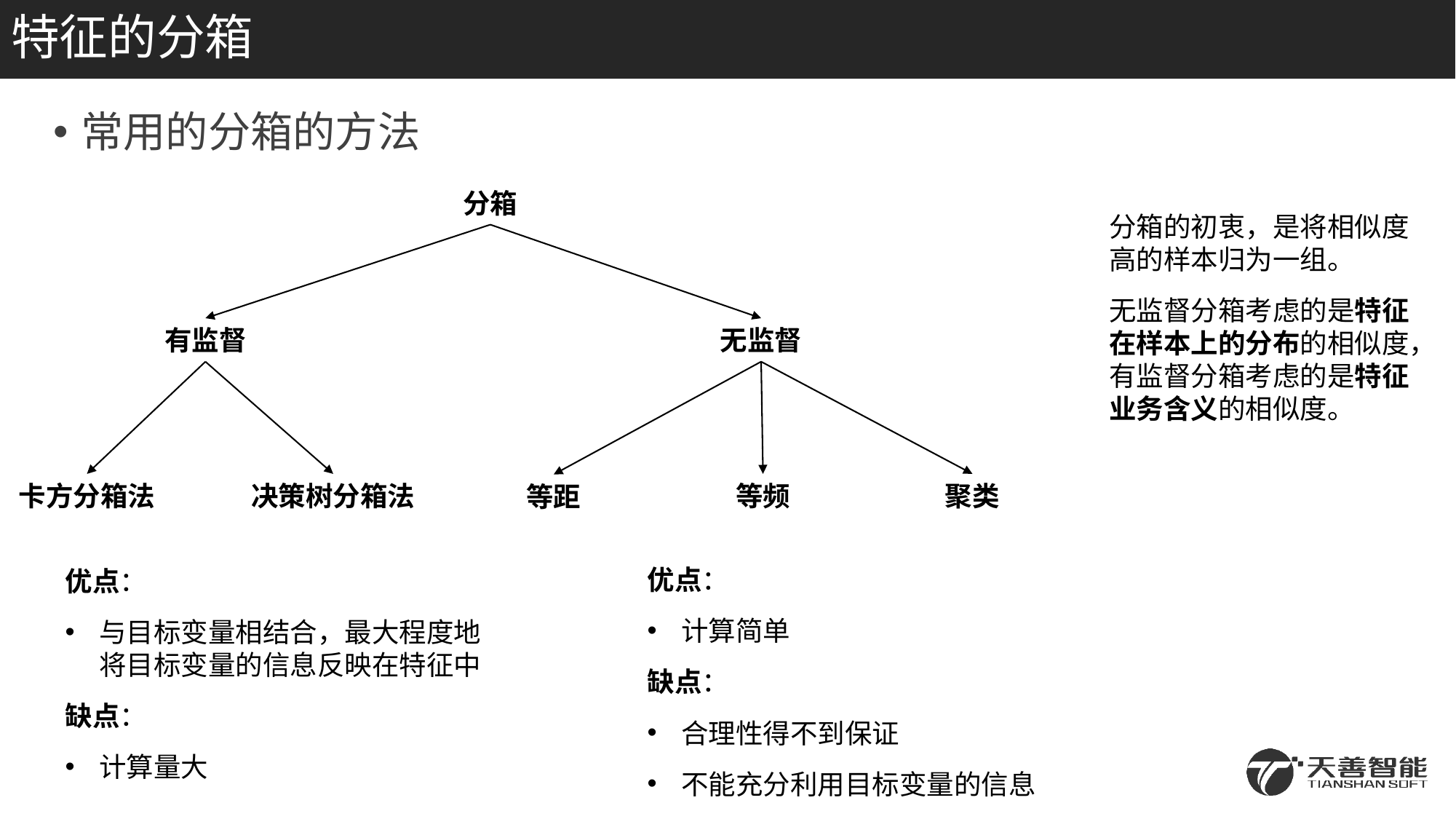

# 特征的分箱
常用的分箱的方法
分箱
分箱的初衷，是将相似度高的样本归为一组。
无监督分箱考虑的是特征在样本上的分布的相似度，有监督分箱考虑的是特征业务含义的相似度。
有监督
无监督
卡方分箱法
决策树分箱法
等频
聚类
等距
优点：
计算简单
缺点：
合理性得不到保证
不能充分利用目标变量的信息
优点：
与目标变量相结合，最大程度地将目标变量的信息反映在特征中
缺点：
计算量大